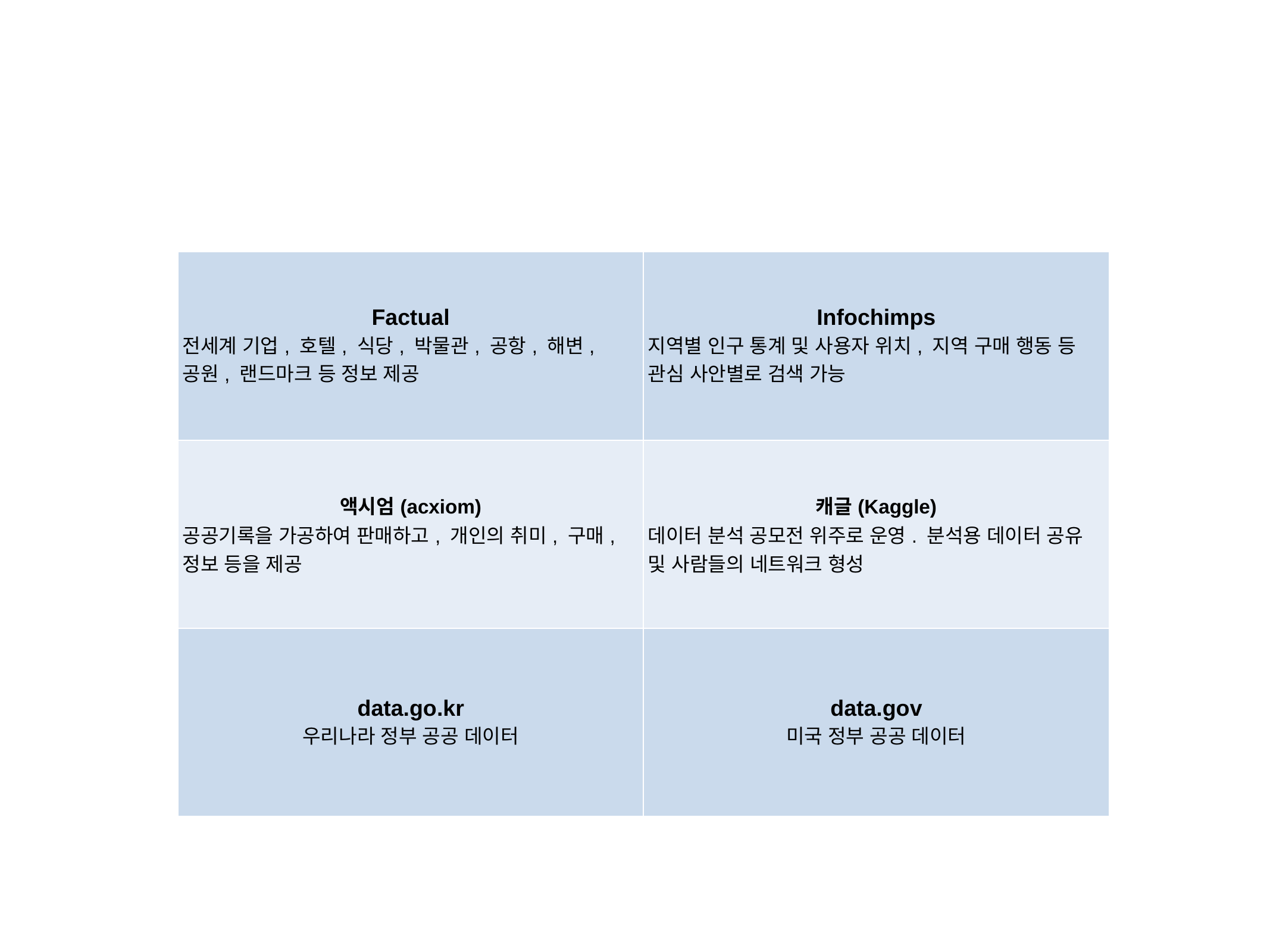

#
| Factual 전세계 기업, 호텔, 식당, 박물관, 공항, 해변, 공원, 랜드마크 등 정보 제공 | Infochimps 지역별 인구 통계 및 사용자 위치, 지역 구매 행동 등 관심 사안별로 검색 가능 |
| --- | --- |
| 액시엄(acxiom) 공공기록을 가공하여 판매하고, 개인의 취미, 구매, 정보 등을 제공 | 캐글(Kaggle) 데이터 분석 공모전 위주로 운영. 분석용 데이터 공유 및 사람들의 네트워크 형성 |
| data.go.kr 우리나라 정부 공공 데이터 | data.gov 미국 정부 공공 데이터 |

47